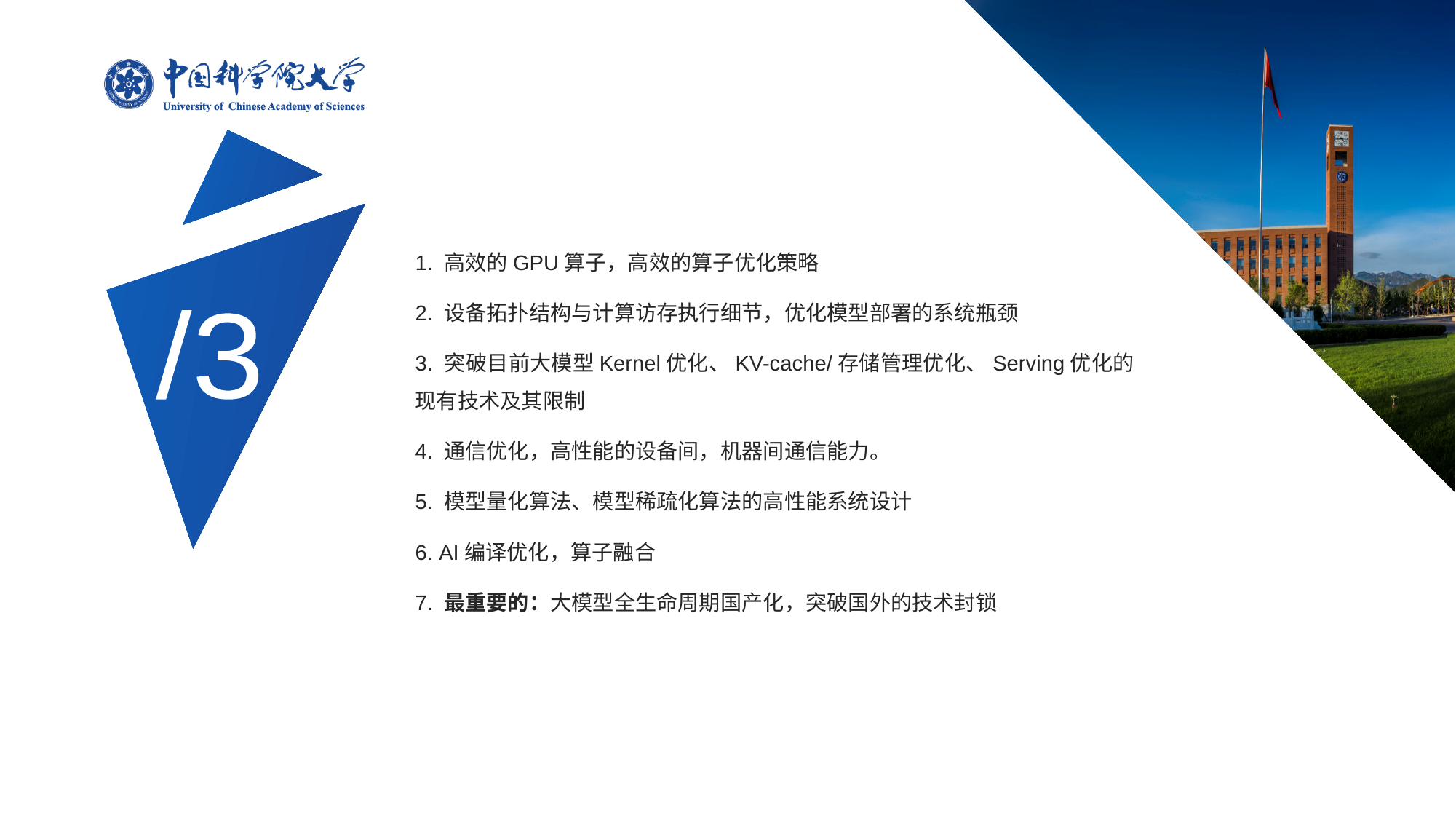

1. 高效的GPU算子，高效的算子优化策略
2. 设备拓扑结构与计算访存执行细节，优化模型部署的系统瓶颈
3. 突破目前大模型Kernel优化、KV-cache/存储管理优化、Serving优化的现有技术及其限制
4. 通信优化，高性能的设备间，机器间通信能力。
5. 模型量化算法、模型稀疏化算法的高性能系统设计
6. AI编译优化，算子融合
7. 最重要的：大模型全生命周期国产化，突破国外的技术封锁
/3